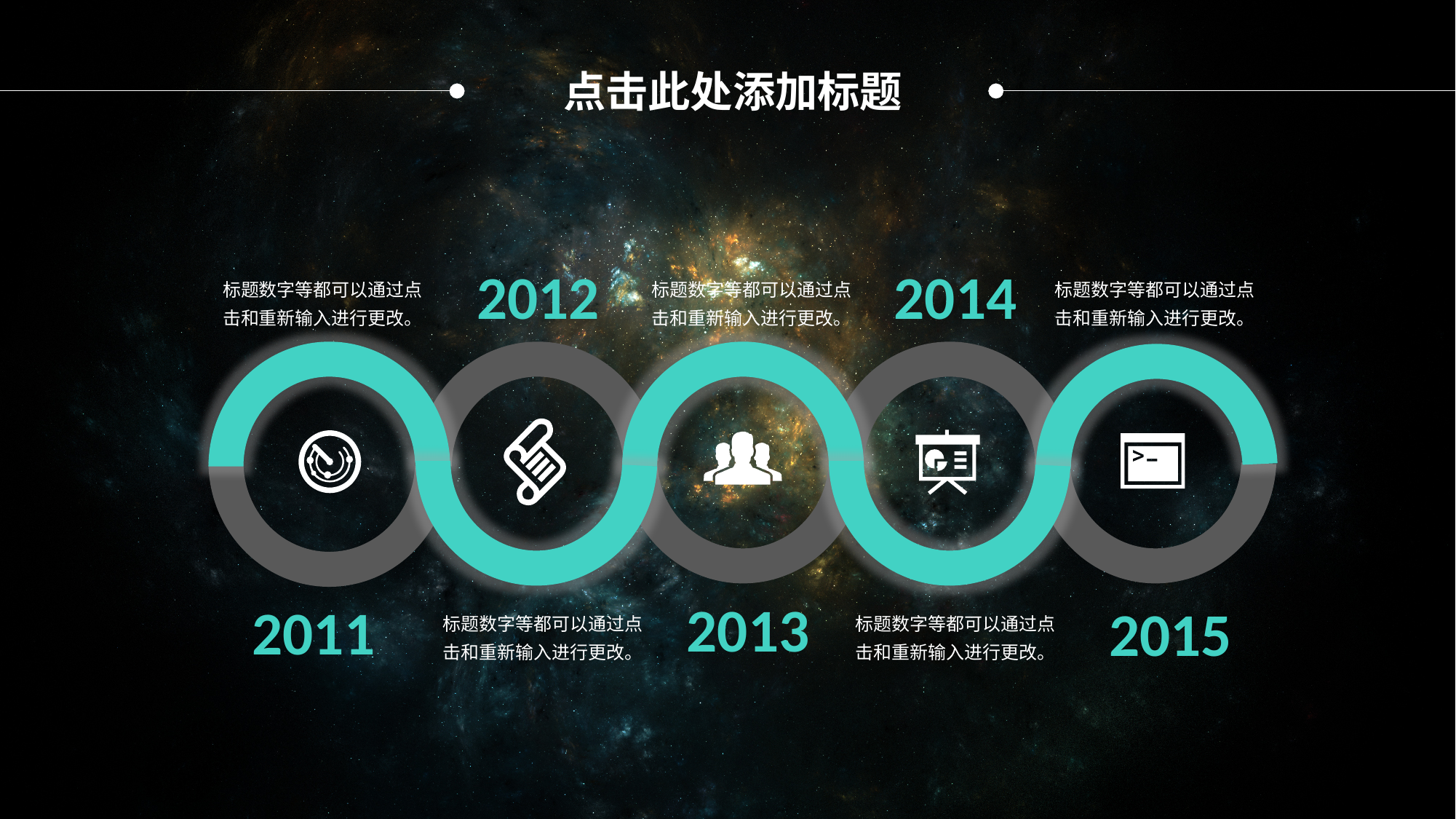

点击此处添加标题
2014
2012
标题数字等都可以通过点击和重新输入进行更改。
标题数字等都可以通过点击和重新输入进行更改。
标题数字等都可以通过点击和重新输入进行更改。

2013
2011
2015
标题数字等都可以通过点击和重新输入进行更改。
标题数字等都可以通过点击和重新输入进行更改。